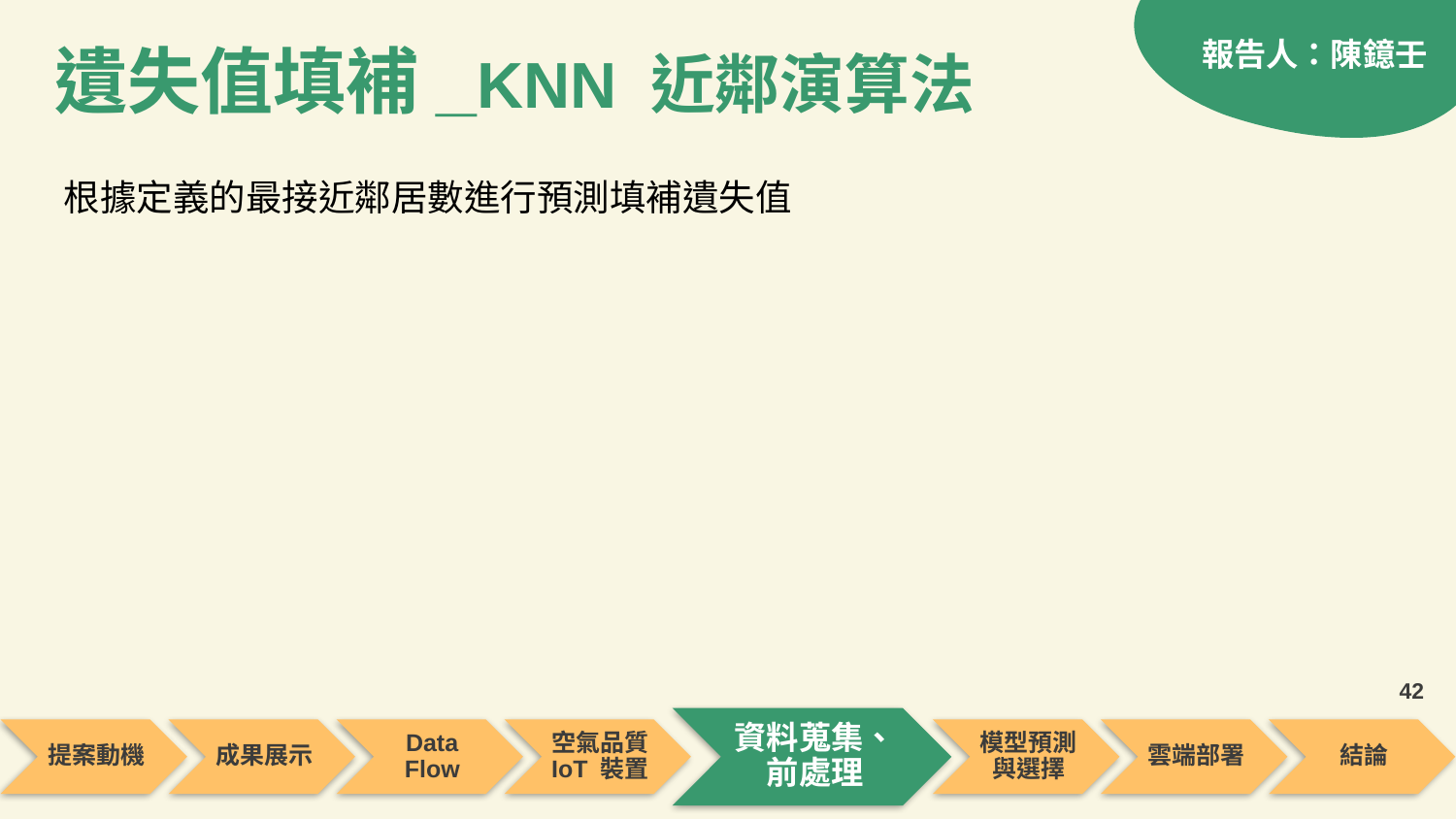

報告人：陳鐿壬
遺失值填補_KNN 近鄰演算法
根據定義的最接近鄰居數進行預測填補遺失值
42
提案動機
成果展示
Data Flow
空氣品質 IoT 裝置
資料蒐集、前處理
模型預測與選擇
雲端部署
結論